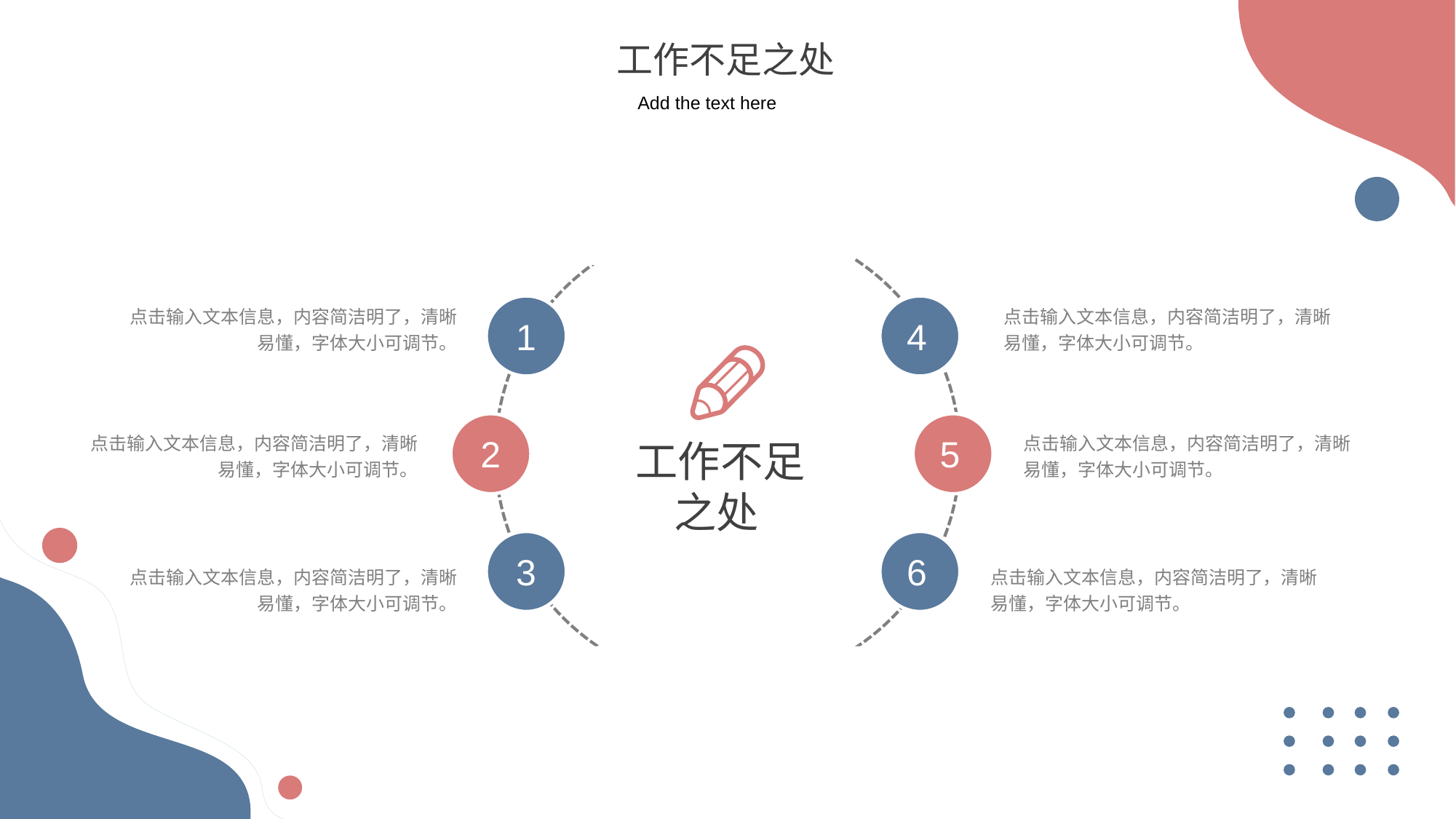

工作不足之处
Add the text here

点击输入文本信息，内容简洁明了，清晰易懂，字体大小可调节。

点击输入文本信息，内容简洁明了，清晰易懂，字体大小可调节。

1
4

点击输入文本信息，内容简洁明了，清晰易懂，字体大小可调节。

点击输入文本信息，内容简洁明了，清晰易懂，字体大小可调节。

2
5
工作不足
   之处

6
3
点击输入文本信息，内容简洁明了，清晰易懂，字体大小可调节。

点击输入文本信息，内容简洁明了，清晰易懂，字体大小可调节。